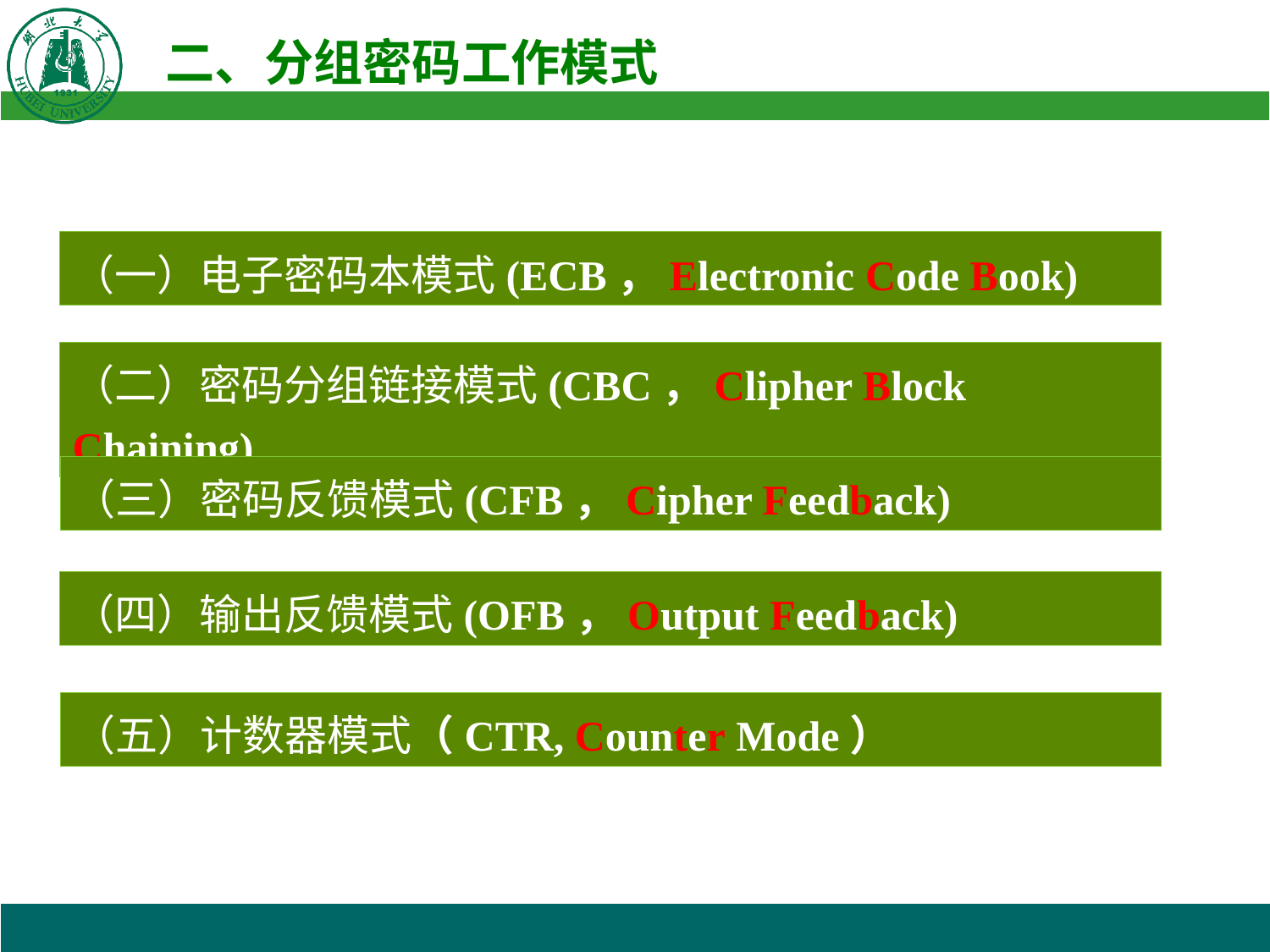

（一）电子密码本模式(ECB，Electronic Code Book)
（二）密码分组链接模式(CBC，Clipher Block Chaining)
（三）密码反馈模式(CFB，Cipher Feedback)
（四）输出反馈模式(OFB，Output Feedback)
（五）计数器模式（CTR, Counter Mode）